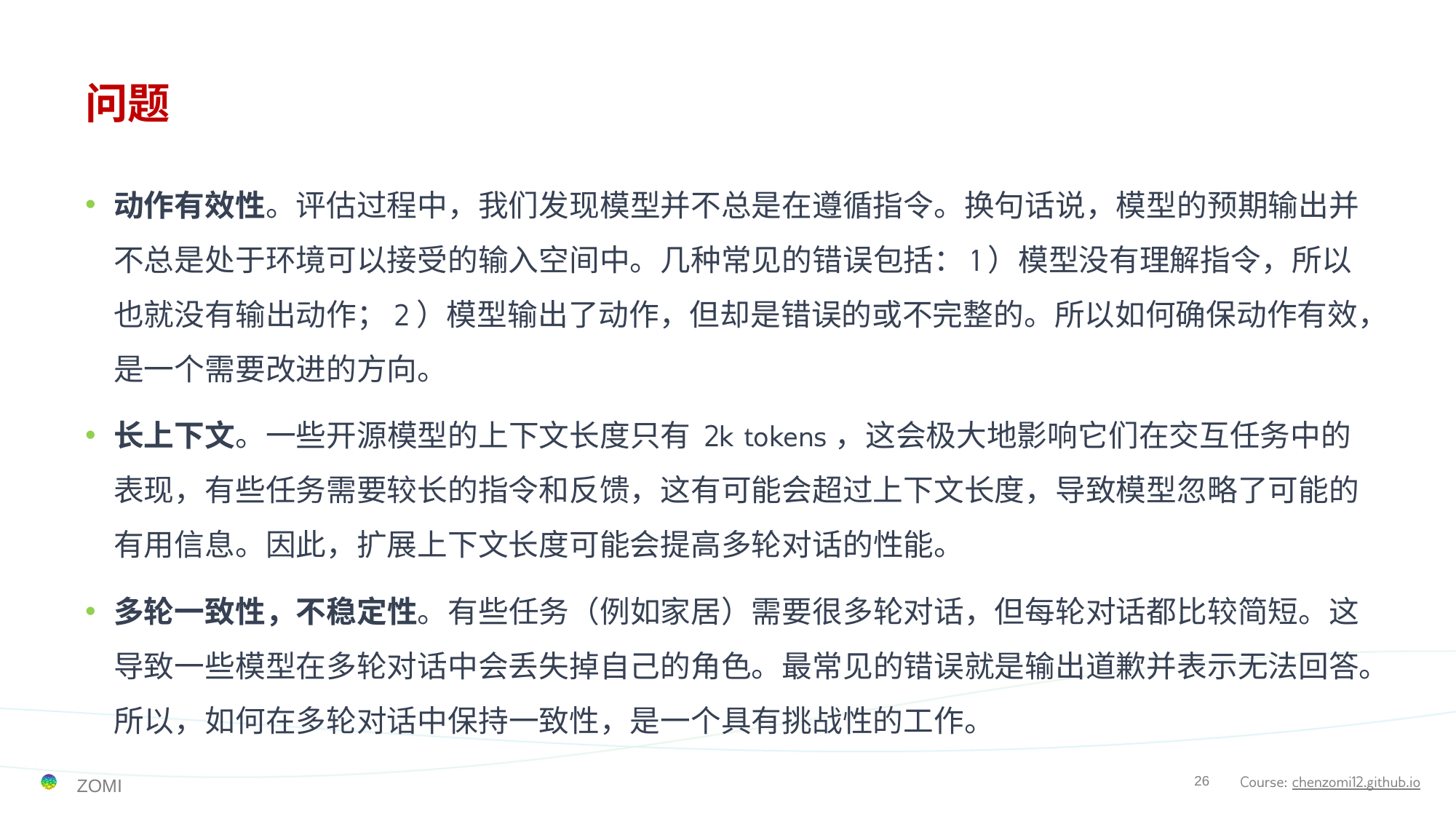

# 问题
动作有效性。评估过程中，我们发现模型并不总是在遵循指令。换句话说，模型的预期输出并不总是处于环境可以接受的输入空间中。几种常见的错误包括：1）模型没有理解指令，所以也就没有输出动作；2）模型输出了动作，但却是错误的或不完整的。所以如何确保动作有效，是一个需要改进的方向。
长上下文。一些开源模型的上下文长度只有 2k tokens，这会极大地影响它们在交互任务中的表现，有些任务需要较长的指令和反馈，这有可能会超过上下文长度，导致模型忽略了可能的有用信息。因此，扩展上下文长度可能会提高多轮对话的性能。
多轮一致性，不稳定性。有些任务（例如家居）需要很多轮对话，但每轮对话都比较简短。这导致一些模型在多轮对话中会丢失掉自己的角色。最常见的错误就是输出道歉并表示无法回答。所以，如何在多轮对话中保持一致性，是一个具有挑战性的工作。